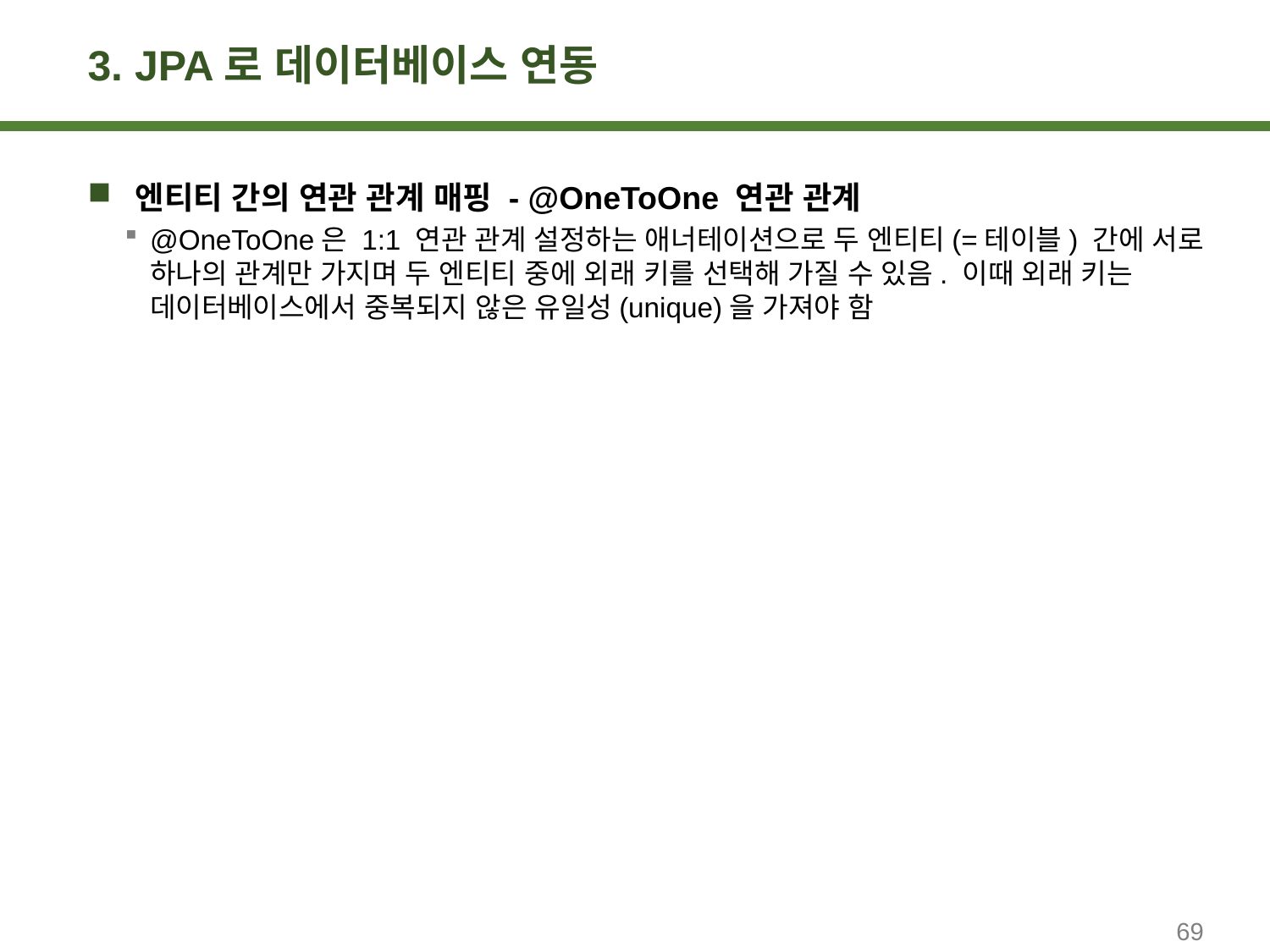

# 3. JPA로 데이터베이스 연동
엔티티 간의 연관 관계 매핑 - @OneToOne 연관 관계
@OneToOne은 1:1 연관 관계 설정하는 애너테이션으로 두 엔티티(=테이블) 간에 서로 하나의 관계만 가지며 두 엔티티 중에 외래 키를 선택해 가질 수 있음. 이때 외래 키는 데이터베이스에서 중복되지 않은 유일성(unique)을 가져야 함